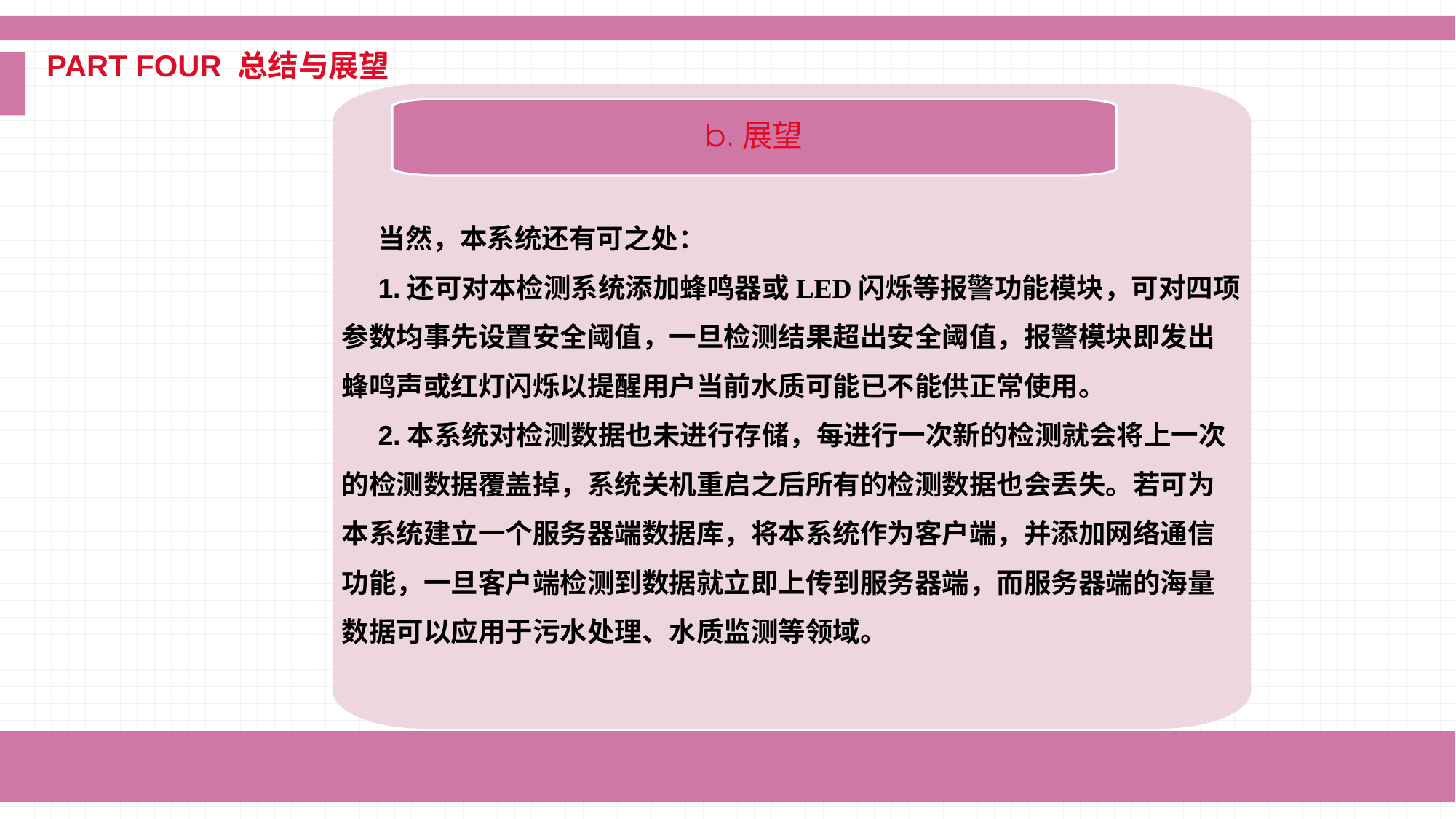

PART FOUR 总结与展望

当然，本系统还有可之处：
1.还可对本检测系统添加蜂鸣器或LED闪烁等报警功能模块，可对四项参数均事先设置安全阈值，一旦检测结果超出安全阈值，报警模块即发出蜂鸣声或红灯闪烁以提醒用户当前水质可能已不能供正常使用。
2.本系统对检测数据也未进行存储，每进行一次新的检测就会将上一次的检测数据覆盖掉，系统关机重启之后所有的检测数据也会丢失。若可为本系统建立一个服务器端数据库，将本系统作为客户端，并添加网络通信功能，一旦客户端检测到数据就立即上传到服务器端，而服务器端的海量数据可以应用于污水处理、水质监测等领域。

b.展望